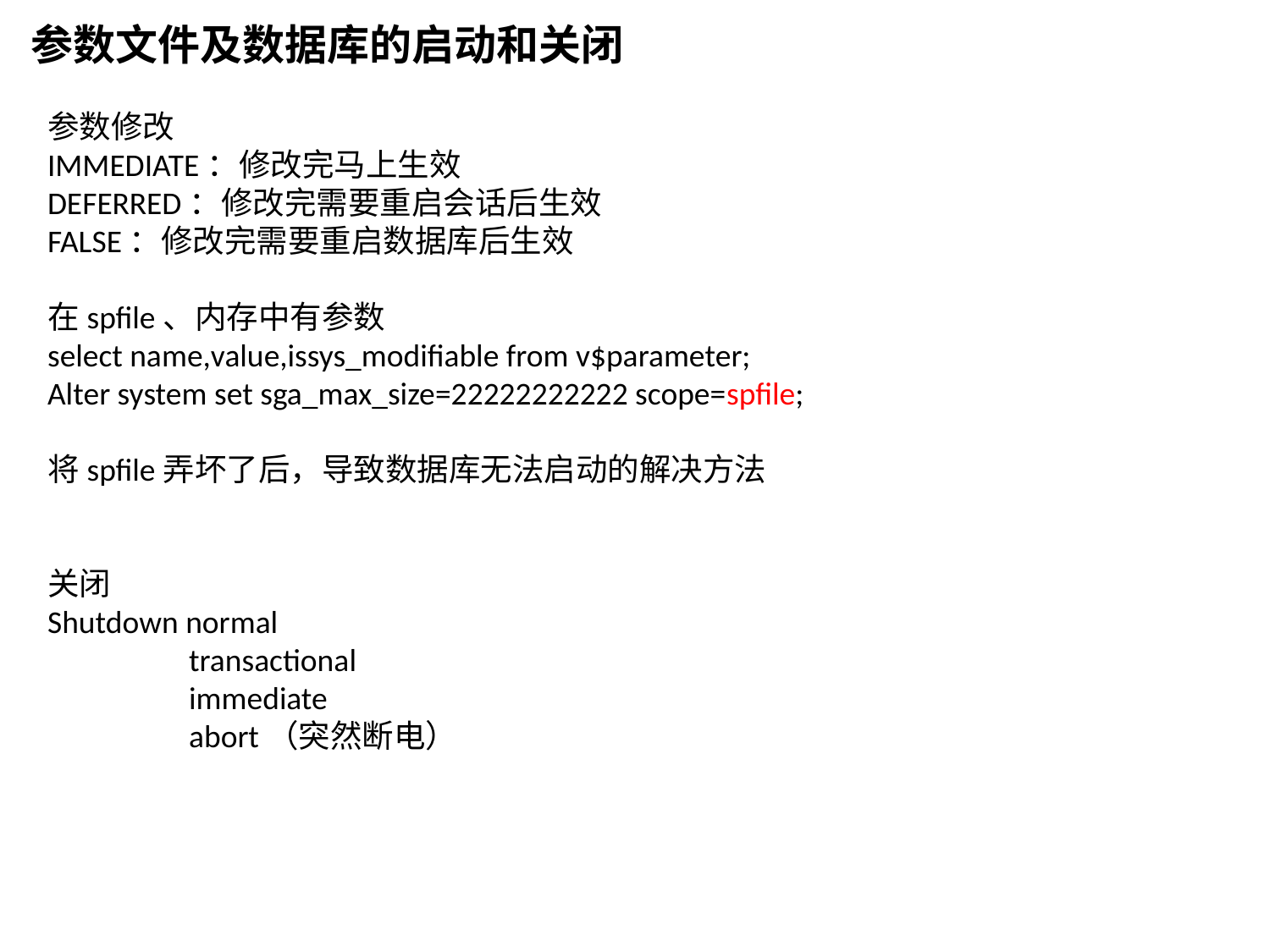

参数文件及数据库的启动和关闭
参数修改
IMMEDIATE：修改完马上生效
DEFERRED：修改完需要重启会话后生效
FALSE：修改完需要重启数据库后生效

在spfile、内存中有参数
select name,value,issys_modifiable from v$parameter;
Alter system set sga_max_size=22222222222 scope=spfile;

将spfile弄坏了后，导致数据库无法启动的解决方法

关闭
Shutdown normal
	  transactional
	  immediate
	  abort（突然断电）